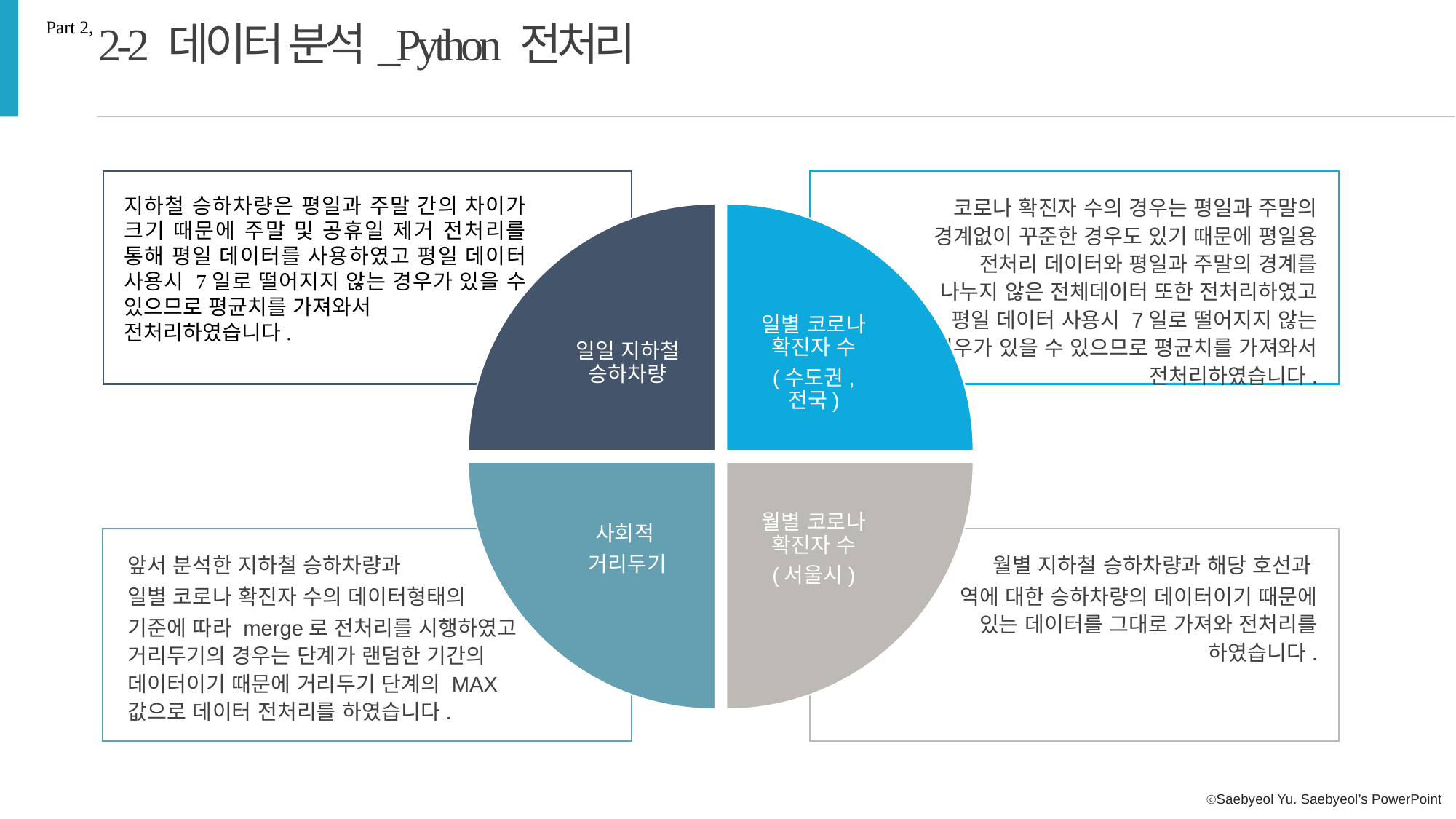

2-2 데이터 분석_Python 전처리
Part 2,
지하철 승하차량은 평일과 주말 간의 차이가 크기 때문에 주말 및 공휴일 제거 전처리를 통해 평일 데이터를 사용하였고 평일 데이터 사용시 7일로 떨어지지 않는 경우가 있을 수 있으므로 평균치를 가져와서
전처리하였습니다.
코로나 확진자 수의 경우는 평일과 주말의 경계없이 꾸준한 경우도 있기 때문에 평일용 전처리 데이터와 평일과 주말의 경계를 나누지 않은 전체데이터 또한 전처리하였고 평일 데이터 사용시 7일로 떨어지지 않는 경우가 있을 수 있으므로 평균치를 가져와서 전처리하였습니다.
일일 지하철 승하차량
일별 코로나 확진자 수
(수도권, 전국)
사회적
거리두기
월별 코로나 확진자 수
(서울시)
앞서 분석한 지하철 승하차량과
일별 코로나 확진자 수의 데이터형태의
기준에 따라 merge로 전처리를 시행하였고 거리두기의 경우는 단계가 랜덤한 기간의 데이터이기 때문에 거리두기 단계의 MAX값으로 데이터 전처리를 하였습니다.
   월별 지하철 승하차량과 해당 호선과
역에 대한 승하차량의 데이터이기 때문에 있는 데이터를 그대로 가져와 전처리를 하였습니다.